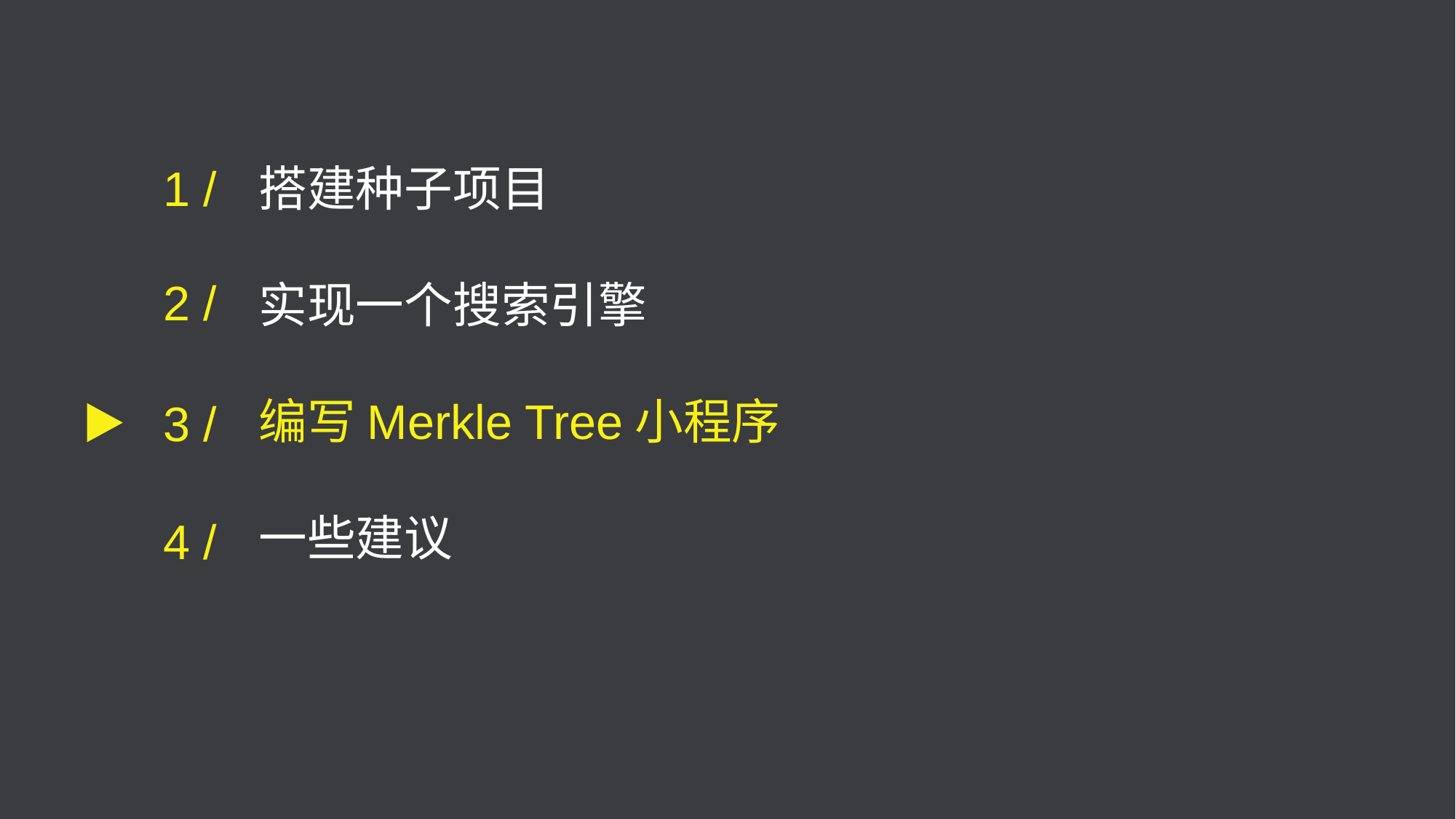

1 /
搭建种子项目

实现一个搜索引擎

编写Merkle Tree小程序

一些建议
2 /
3 /

4 /